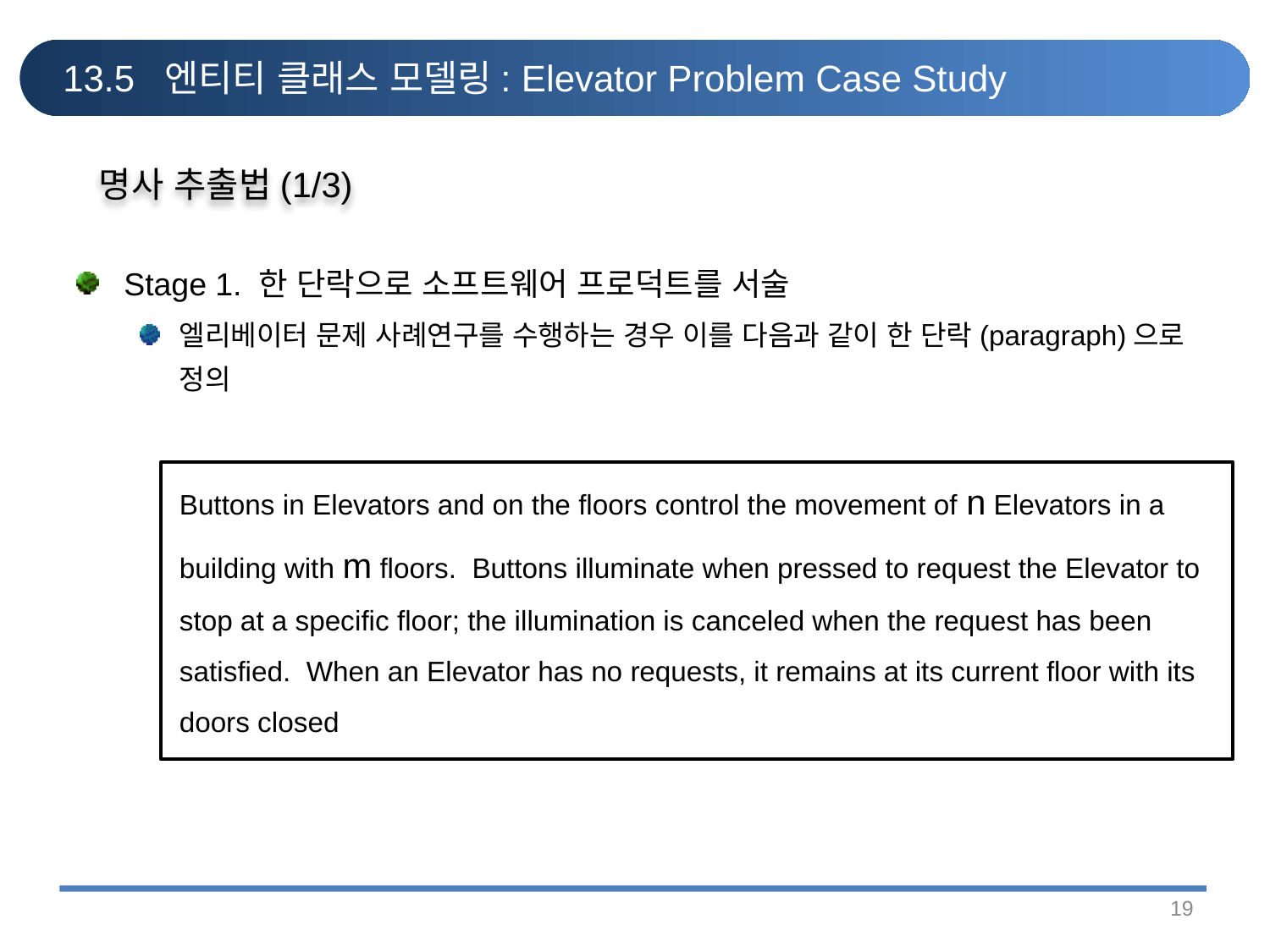

# 13.5  엔티티 클래스 모델링: Elevator Problem Case Study
명사 추출법(1/3)
Stage 1. 한 단락으로 소프트웨어 프로덕트를 서술
엘리베이터 문제 사례연구를 수행하는 경우 이를 다음과 같이 한 단락(paragraph)으로 정의

	Buttons in Elevators and on the floors control the movement of n Elevators in a building with m floors.  Buttons illuminate when pressed to request the Elevator to stop at a specific floor; the illumination is canceled when the request has been satisfied.  When an Elevator has no requests, it remains at its current floor with its doors closed

19